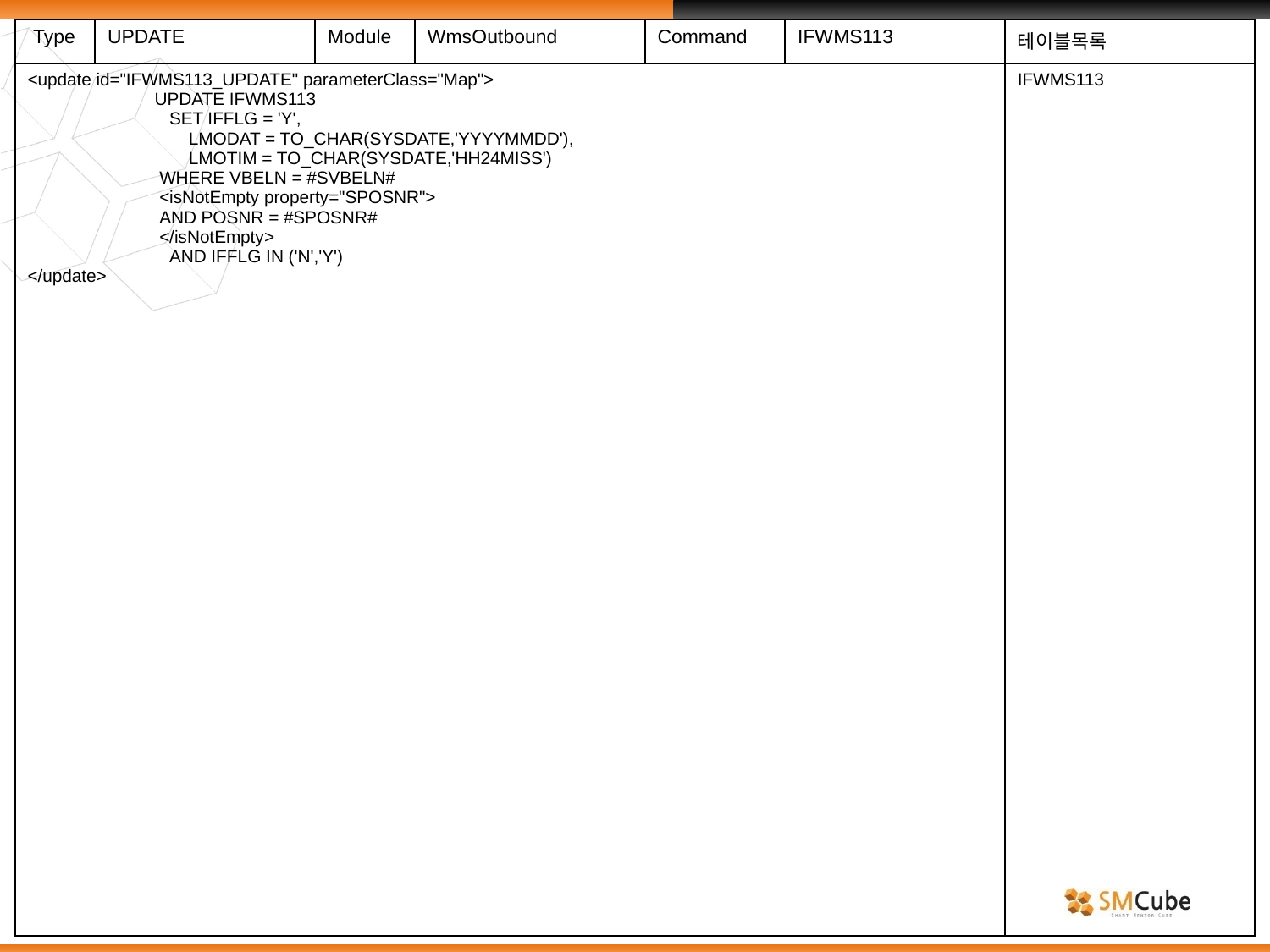

| Type | UPDATE | Module | WmsOutbound | Command | IFWMS113 | 테이블목록 |
| --- | --- | --- | --- | --- | --- | --- |
| <update id="IFWMS113\_UPDATE" parameterClass="Map"> UPDATE IFWMS113 SET IFFLG = 'Y', LMODAT = TO\_CHAR(SYSDATE,'YYYYMMDD'), LMOTIM = TO\_CHAR(SYSDATE,'HH24MISS') WHERE VBELN = #SVBELN# <isNotEmpty property="SPOSNR"> AND POSNR = #SPOSNR# </isNotEmpty> AND IFFLG IN ('N','Y') </update> |  |  |  |  |  | IFWMS113 |